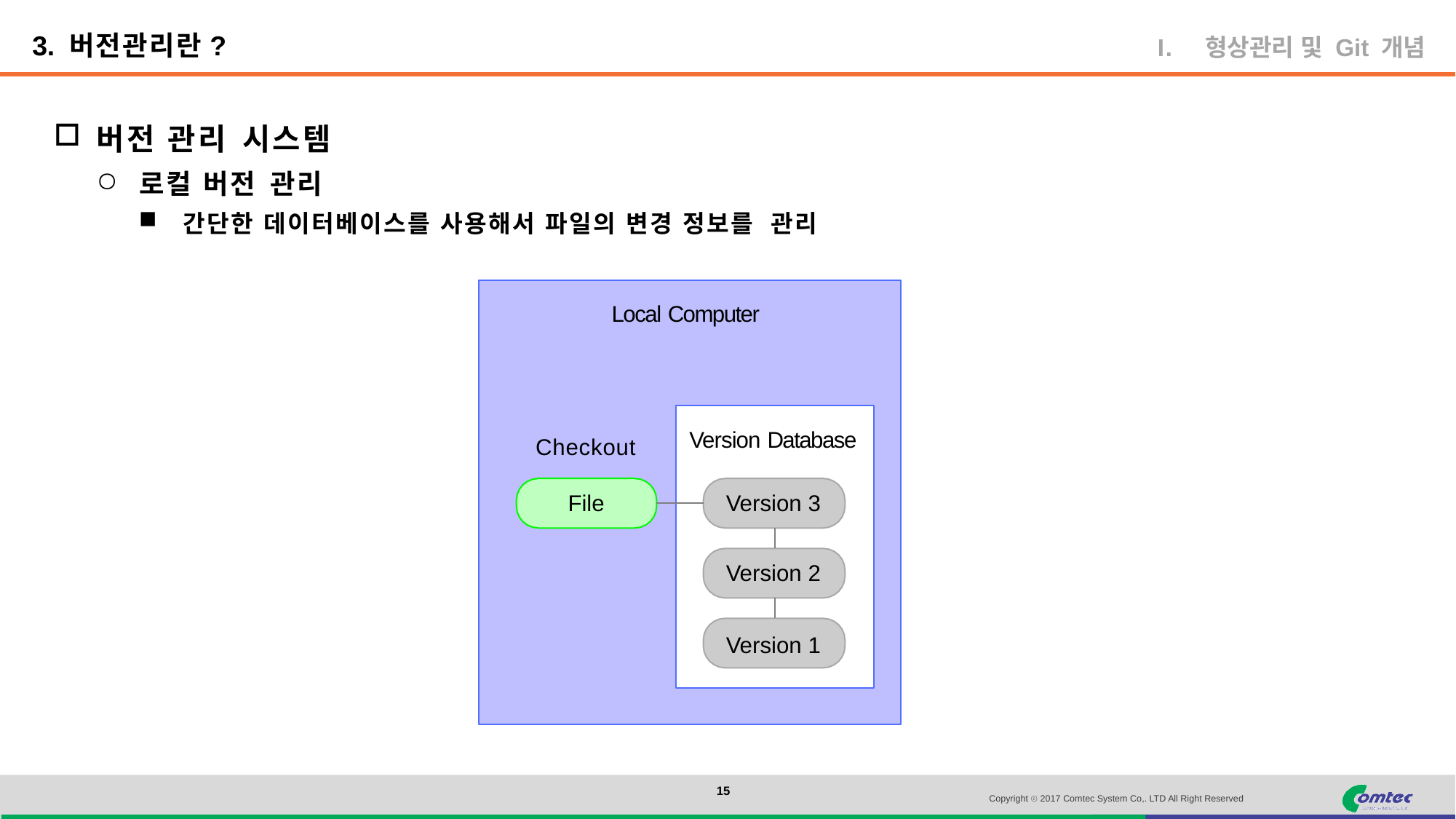

3. 버전관리란?
형상관리 및 Git 개념
버전 관리 시스템
로컬 버전 관리
간단한 데이터베이스를 사용해서 파일의 변경 정보를 관리

Local Computer

Version Database
Checkout

File
Version 3

Version 2

Version 1